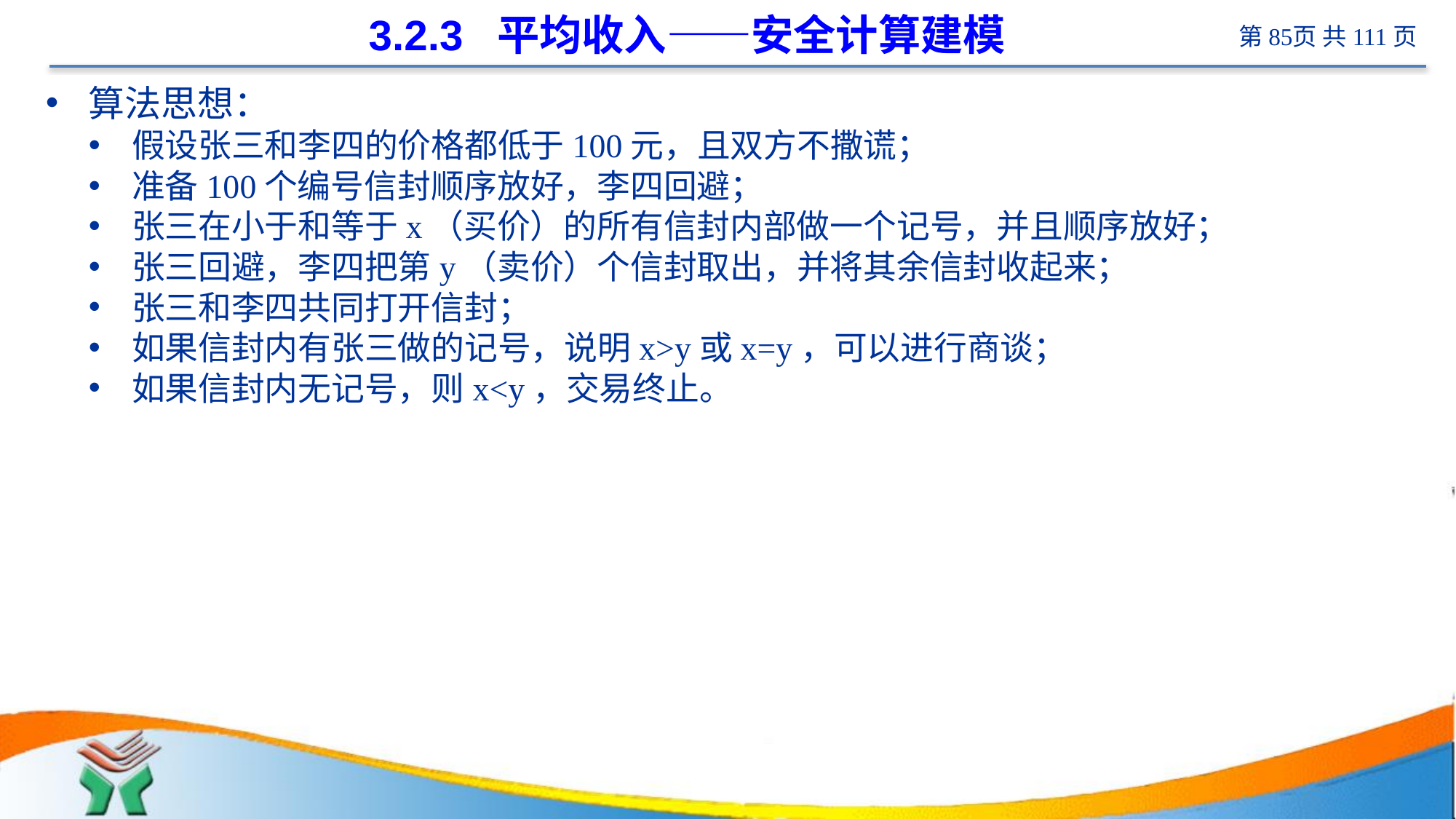

# 3.2.3  平均收入——安全计算建模
算法思想：
假设张三和李四的价格都低于100元，且双方不撒谎；
准备100个编号信封顺序放好，李四回避；
张三在小于和等于x（买价）的所有信封内部做一个记号，并且顺序放好；
张三回避，李四把第y（卖价）个信封取出，并将其余信封收起来；
张三和李四共同打开信封；
如果信封内有张三做的记号，说明x>y或x=y，可以进行商谈；
如果信封内无记号，则x<y，交易终止。